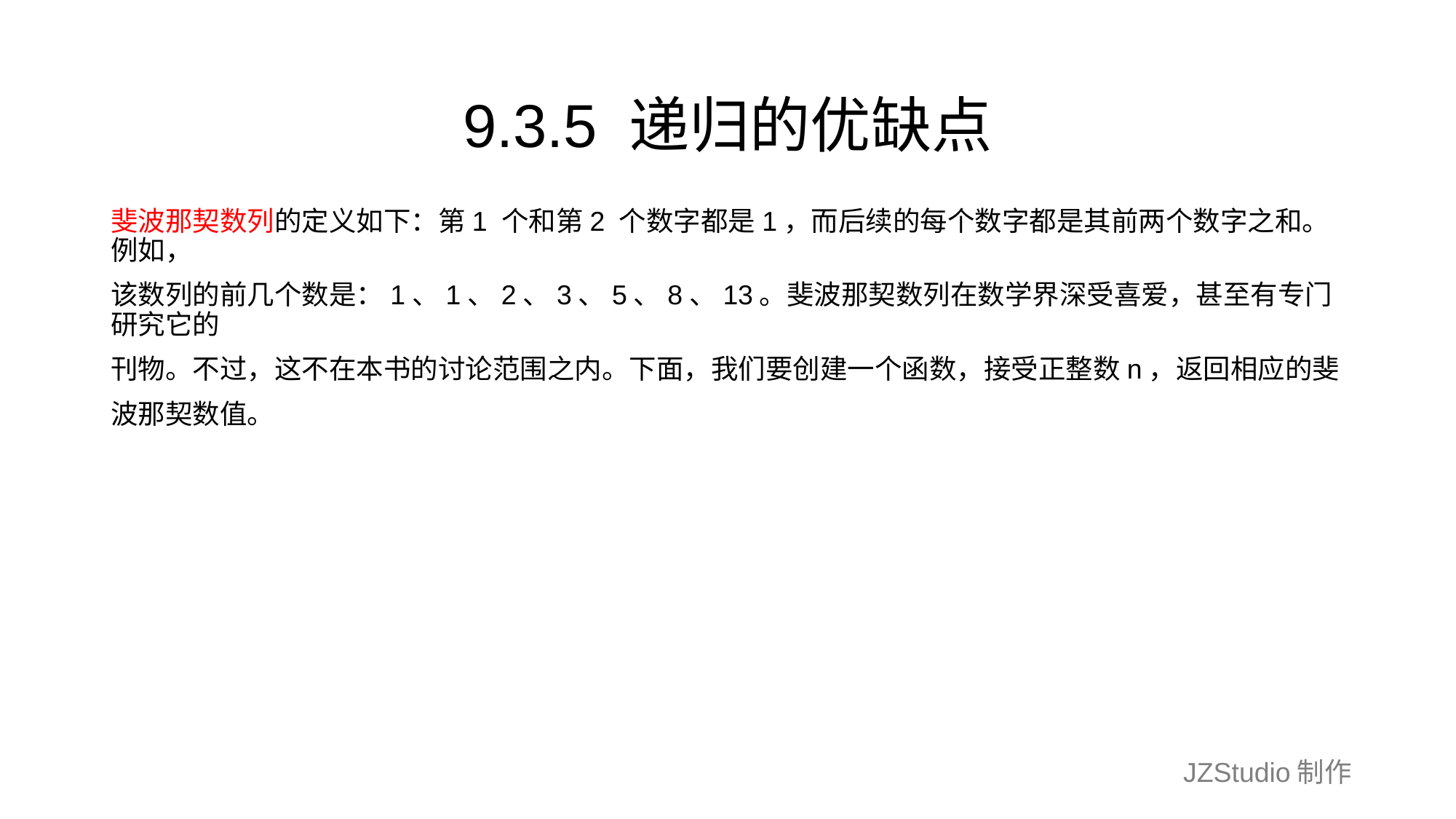

# 9.3.5 递归的优缺点
斐波那契数列的定义如下：第1 个和第2 个数字都是1，而后续的每个数字都是其前两个数字之和。例如，
该数列的前几个数是：1、1、2、3、5、8、13。斐波那契数列在数学界深受喜爱，甚至有专门研究它的
刊物。不过，这不在本书的讨论范围之内。下面，我们要创建一个函数，接受正整数n，返回相应的斐
波那契数值。